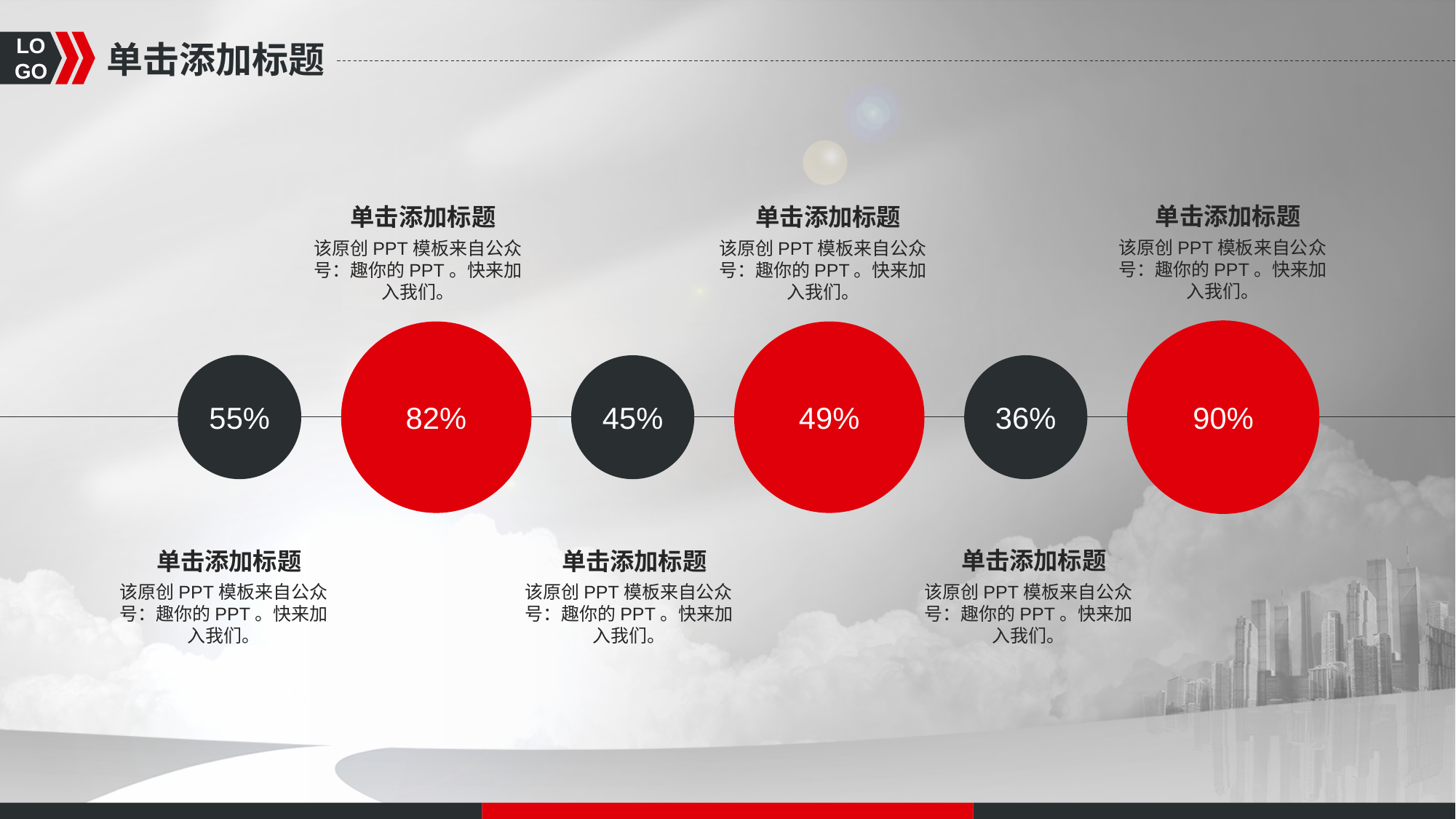

单击添加标题
单击添加标题
单击添加标题
单击添加标题
该原创PPT模板来自公众号：趣你的PPT。快来加入我们。
该原创PPT模板来自公众号：趣你的PPT。快来加入我们。
该原创PPT模板来自公众号：趣你的PPT。快来加入我们。
90%
82%
49%
55%
45%
36%
单击添加标题
单击添加标题
单击添加标题
该原创PPT模板来自公众号：趣你的PPT。快来加入我们。
该原创PPT模板来自公众号：趣你的PPT。快来加入我们。
该原创PPT模板来自公众号：趣你的PPT。快来加入我们。